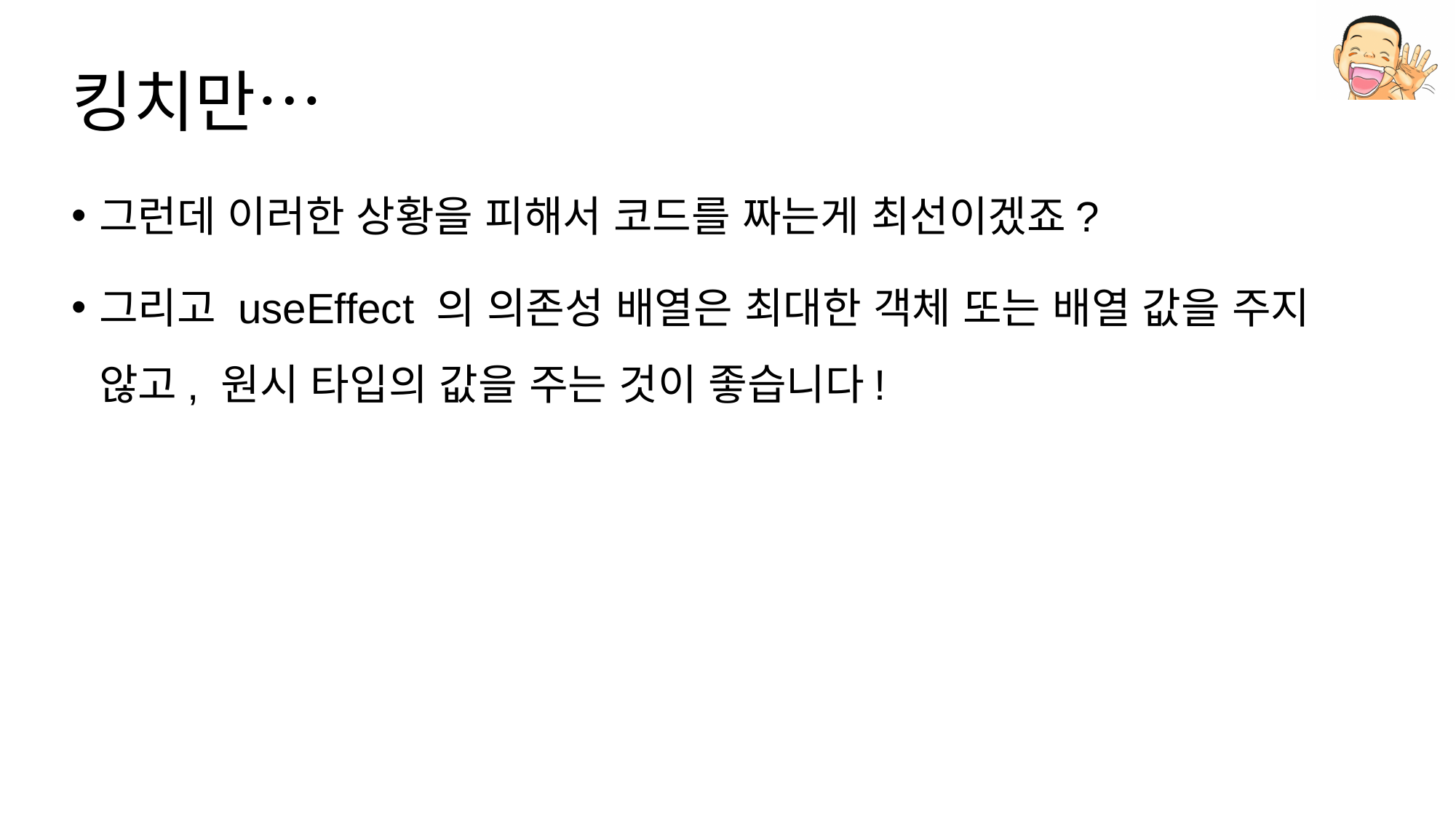

# 킹치만…
그런데 이러한 상황을 피해서 코드를 짜는게 최선이겠죠?
그리고 useEffect 의 의존성 배열은 최대한 객체 또는 배열 값을 주지 않고, 원시 타입의 값을 주는 것이 좋습니다!